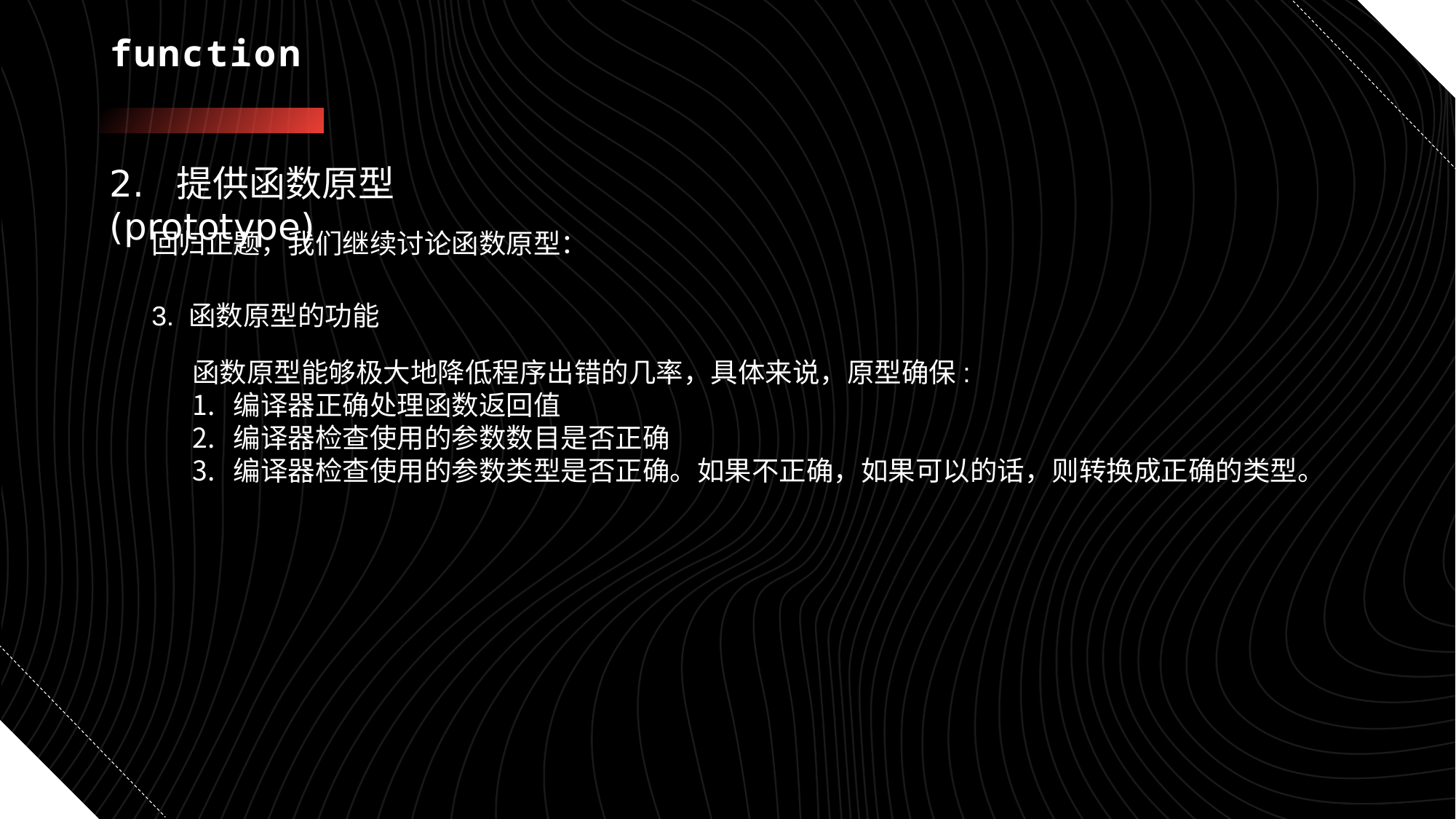

# function
2.  提供函数原型(prototype)
回归正题，我们继续讨论函数原型：
3. 函数原型的功能
函数原型能够极大地降低程序出错的几率，具体来说，原型确保:
编译器正确处理函数返回值
编译器检查使用的参数数目是否正确
编译器检查使用的参数类型是否正确。如果不正确，如果可以的话，则转换成正确的类型。